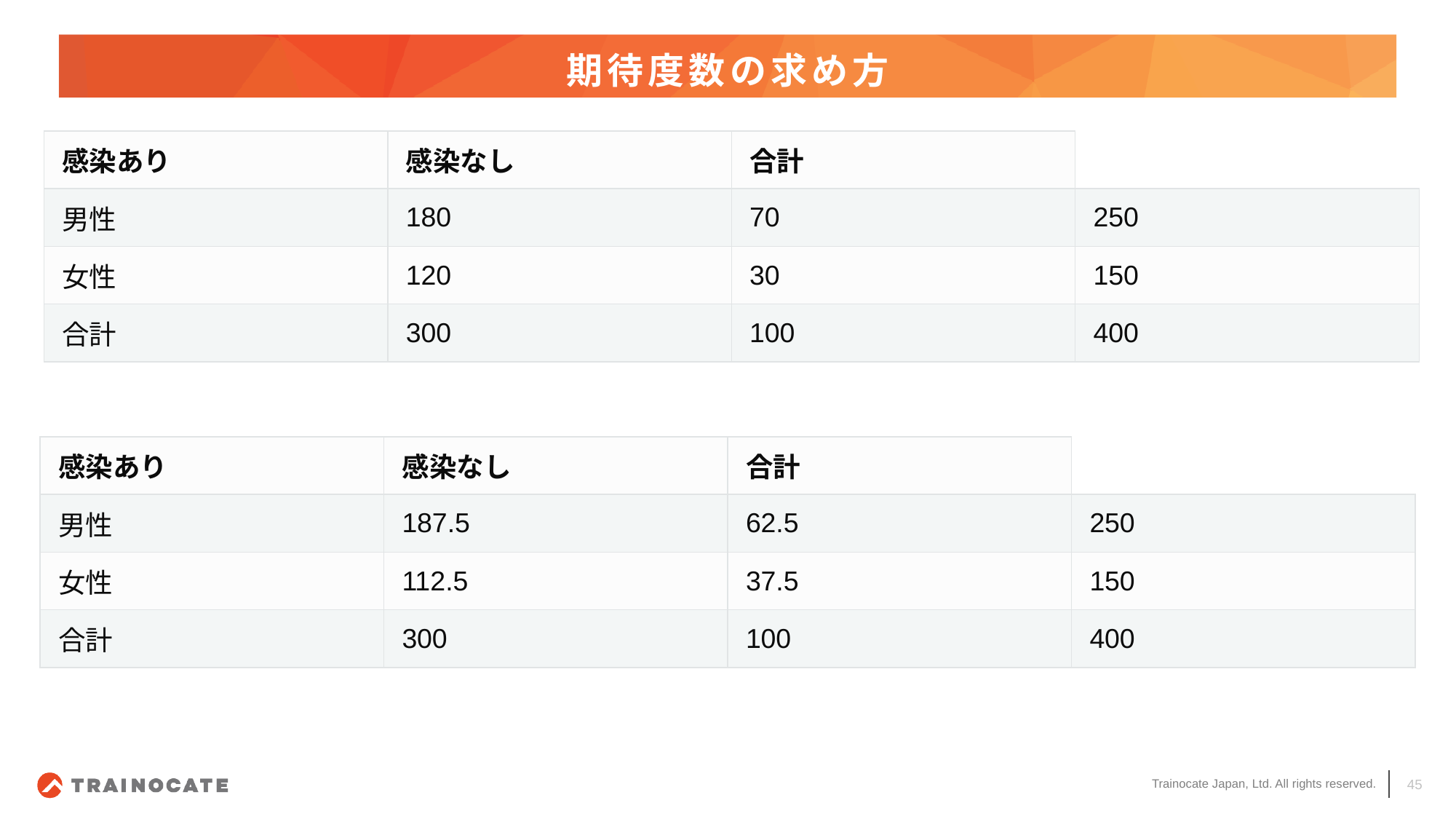

# 期待度数の求め方
| 感染あり | 感染なし | 合計 |  |
| --- | --- | --- | --- |
| 男性 | 180 | 70 | 250 |
| 女性 | 120 | 30 | 150 |
| 合計 | 300 | 100 | 400 |
| 感染あり | 感染なし | 合計 |  |
| --- | --- | --- | --- |
| 男性 | 187.5 | 62.5 | 250 |
| 女性 | 112.5 | 37.5 | 150 |
| 合計 | 300 | 100 | 400 |
45